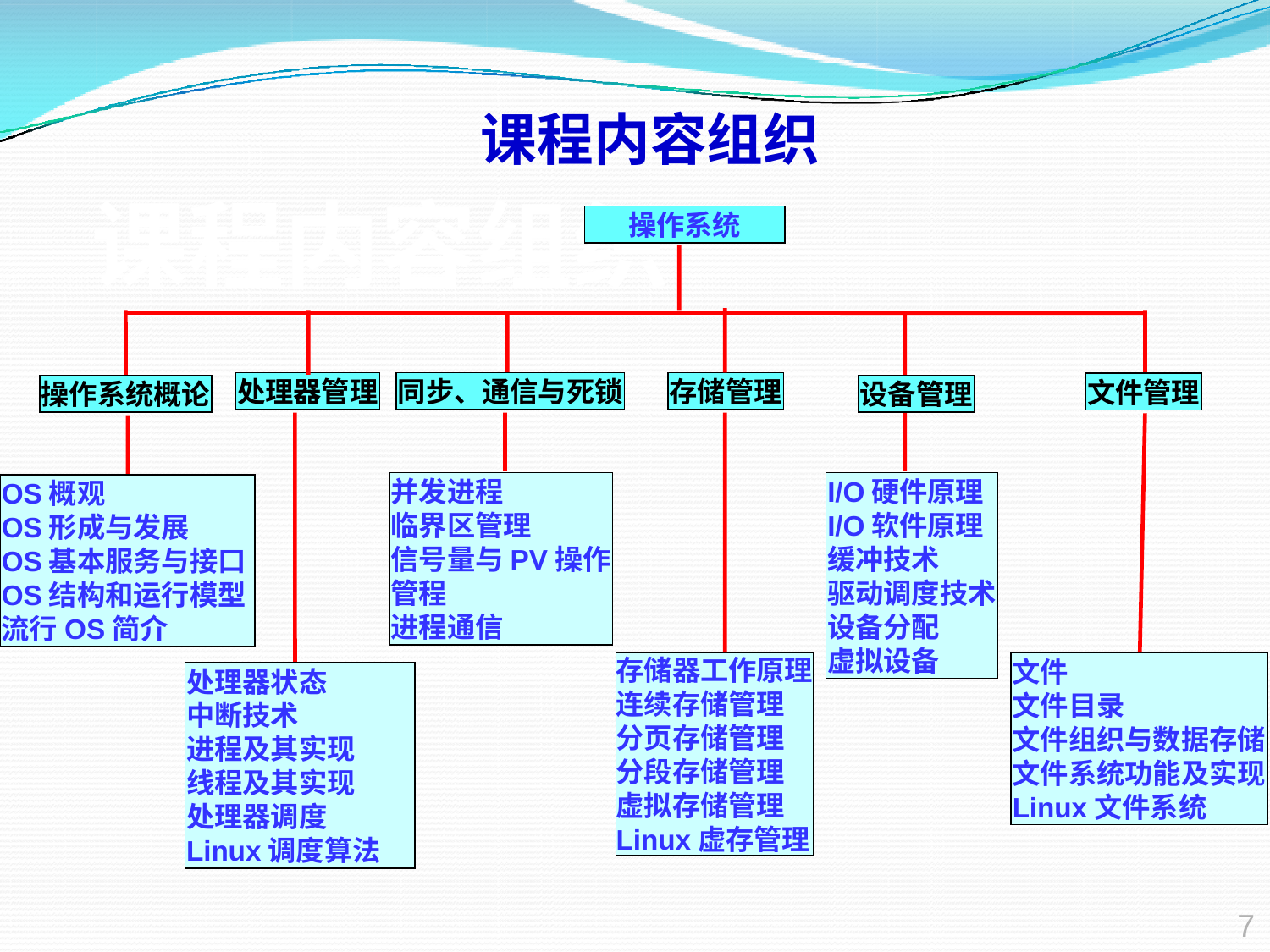

课程内容组织
操作系统

存储管理

I/O硬件原理
I/O软件原理
缓冲技术
驱动调度技术
设备分配
虚拟设备

操作系统概论

OS概观
OS形成与发展
OS基本服务与接口
OS结构和运行模型
流行OS简介

处理器状态
中断技术
进程及其实现
线程及其实现
处理器调度
Linux调度算法

处理器管理
并发进程
临界区管理
信号量与PV操作
管程
进程通信

设备管理

文件
文件目录
文件组织与数据存储
文件系统功能及实现
Linux文件系统
同步、通信与死锁

存储器工作原理
连续存储管理
分页存储管理
分段存储管理
虚拟存储管理
Linux虚存管理
文件管理

# 课程内容组织
7